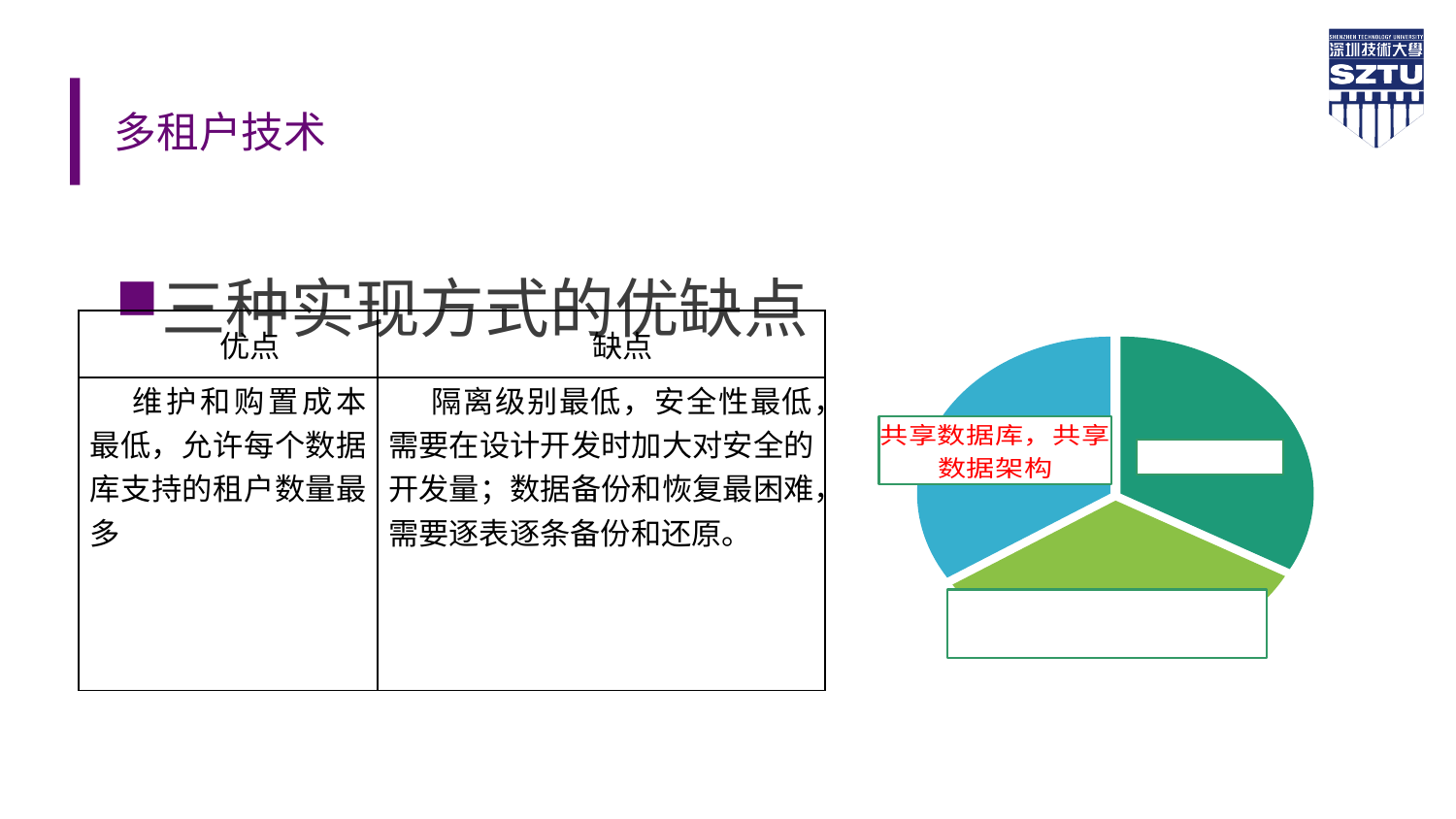

# 多租户技术
三种实现方式的优缺点
| 优点 | 缺点 |
| --- | --- |
| 维护和购置成本最低，允许每个数据库支持的租户数量最多 | 隔离级别最低，安全性最低，需要在设计开发时加大对安全的开发量；数据备份和恢复最困难，需要逐表逐条备份和还原。 |

### Chart

| Category | % |
|---|---|
| 1 | 0.330000000000003 |
| 2 | 0.330000000000003 |
| 3 | 0.34 |
|  | None |